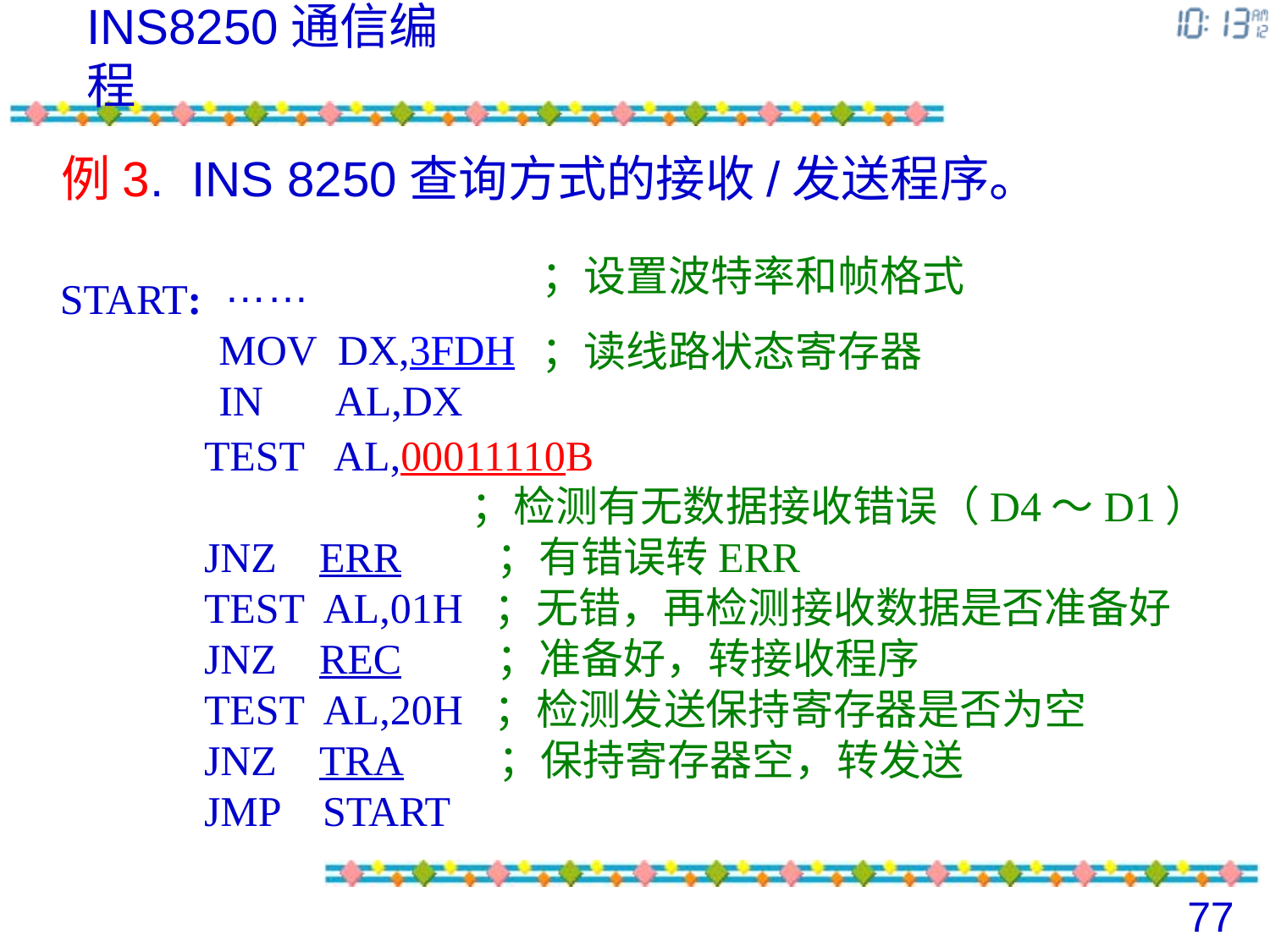

INS8250通信编程
例3.  INS 8250查询方式的接收/发送程序。
；设置波特率和帧格式
……
START:
               MOV  DX,3FDH
               IN       AL,DX

；读线路状态寄存器
TEST   AL,00011110B
                           ；检测有无数据接收错误（D4～D1）
JNZ    ERR        ；有错误转ERR
TEST  AL,01H  ；无错，再检测接收数据是否准备好
JNZ    REC        ；准备好，转接收程序
TEST  AL,20H  ；检测发送保持寄存器是否为空
JNZ    TRA        ；保持寄存器空，转发送
JMP    START